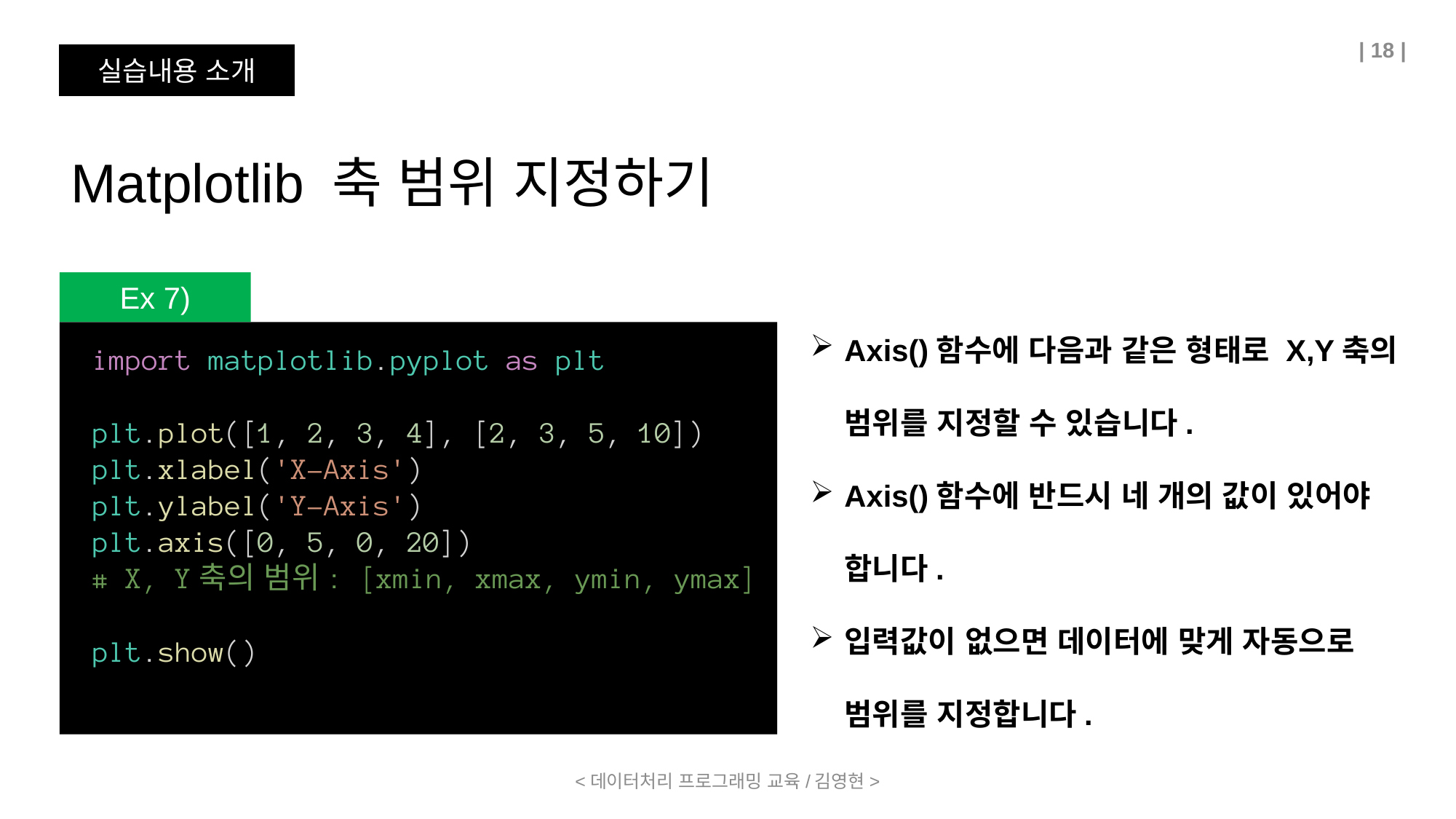

| 18 |
실습내용 소개
Matplotlib 축 범위 지정하기
Ex 7)
Axis()함수에 다음과 같은 형태로 X,Y축의 범위를 지정할 수 있습니다.
Axis()함수에 반드시 네 개의 값이 있어야 합니다.
입력값이 없으면 데이터에 맞게 자동으로 범위를 지정합니다.

import matplotlib.pyplot as plt
plt.plot([1, 2, 3, 4], [2, 3, 5, 10])
plt.xlabel('X-Axis')
plt.ylabel('Y-Axis')
plt.axis([0, 5, 0, 20])
# X, Y축의 범위: [xmin, xmax, ymin, ymax]
plt.show()
<데이터처리 프로그래밍 교육/김영현>